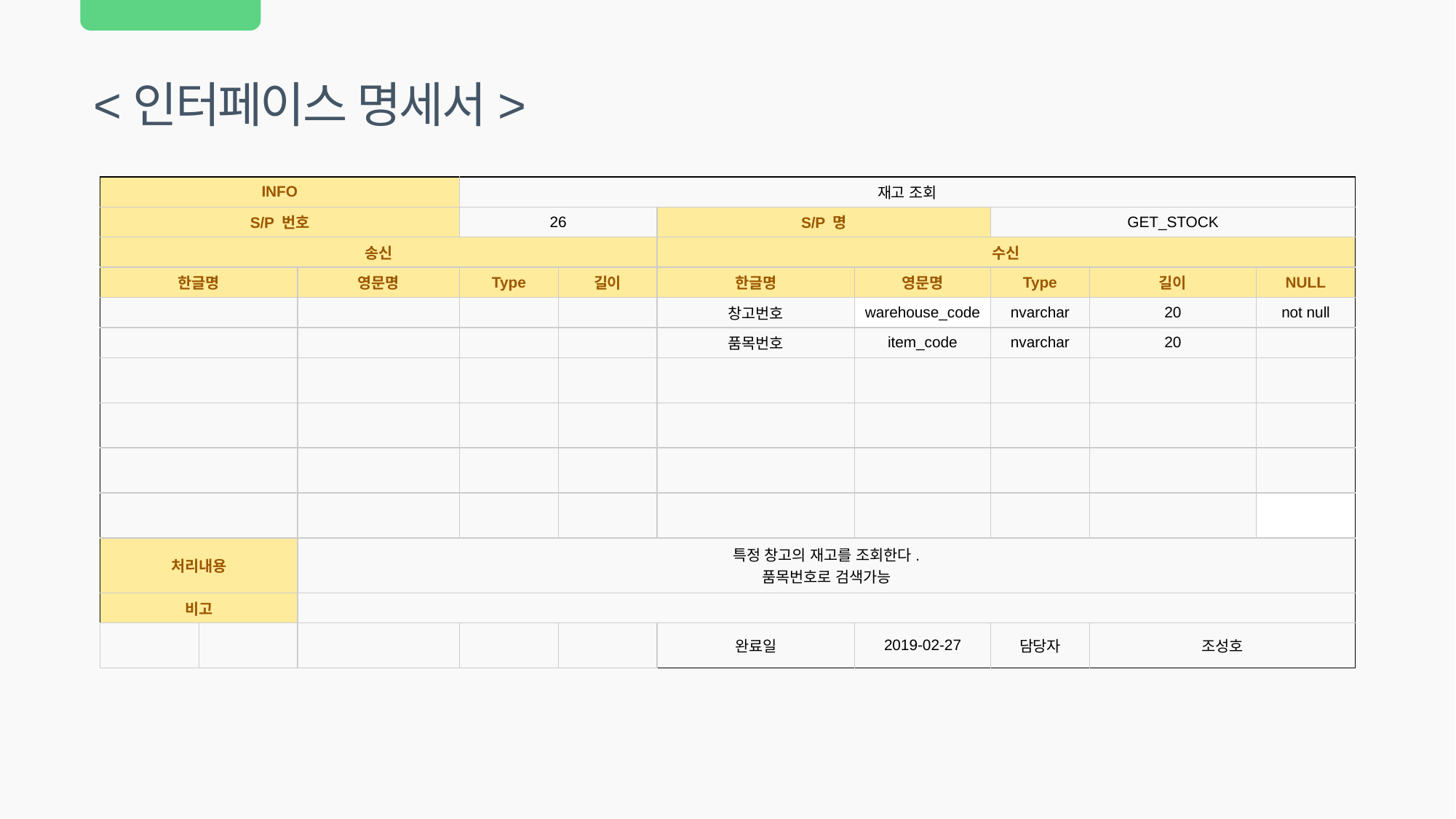

<인터페이스 명세서>
| INFO |  |  | 재고 조회 |  |  |  |  |  |  |
| --- | --- | --- | --- | --- | --- | --- | --- | --- | --- |
| S/P 번호 |  |  | 26 |  | S/P 명 |  | GET\_STOCK |  |  |
| 송신 |  |  |  |  | 수신 |  |  |  |  |
| 한글명 |  | 영문명 | Type | 길이 | 한글명 | 영문명 | Type | 길이 | NULL |
|  |  |  |  |  | 창고번호 | warehouse\_code | nvarchar | 20 | not null |
|  |  |  |  |  | 품목번호 | item\_code | nvarchar | 20 |  |
|  |  |  |  |  |  |  |  |  |  |
|  |  |  |  |  |  |  |  |  |  |
|  |  |  |  |  |  |  |  |  |  |
|  |  |  |  |  |  |  |  |  |  |
| 처리내용 |  | 특정 창고의 재고를 조회한다. 품목번호로 검색가능 |  |  |  |  |  |  |  |
| 비고 |  |  |  |  |  |  |  |  |  |
|  |  |  |  |  | 완료일 | 2019-02-27 | 담당자 | 조성호 |  |